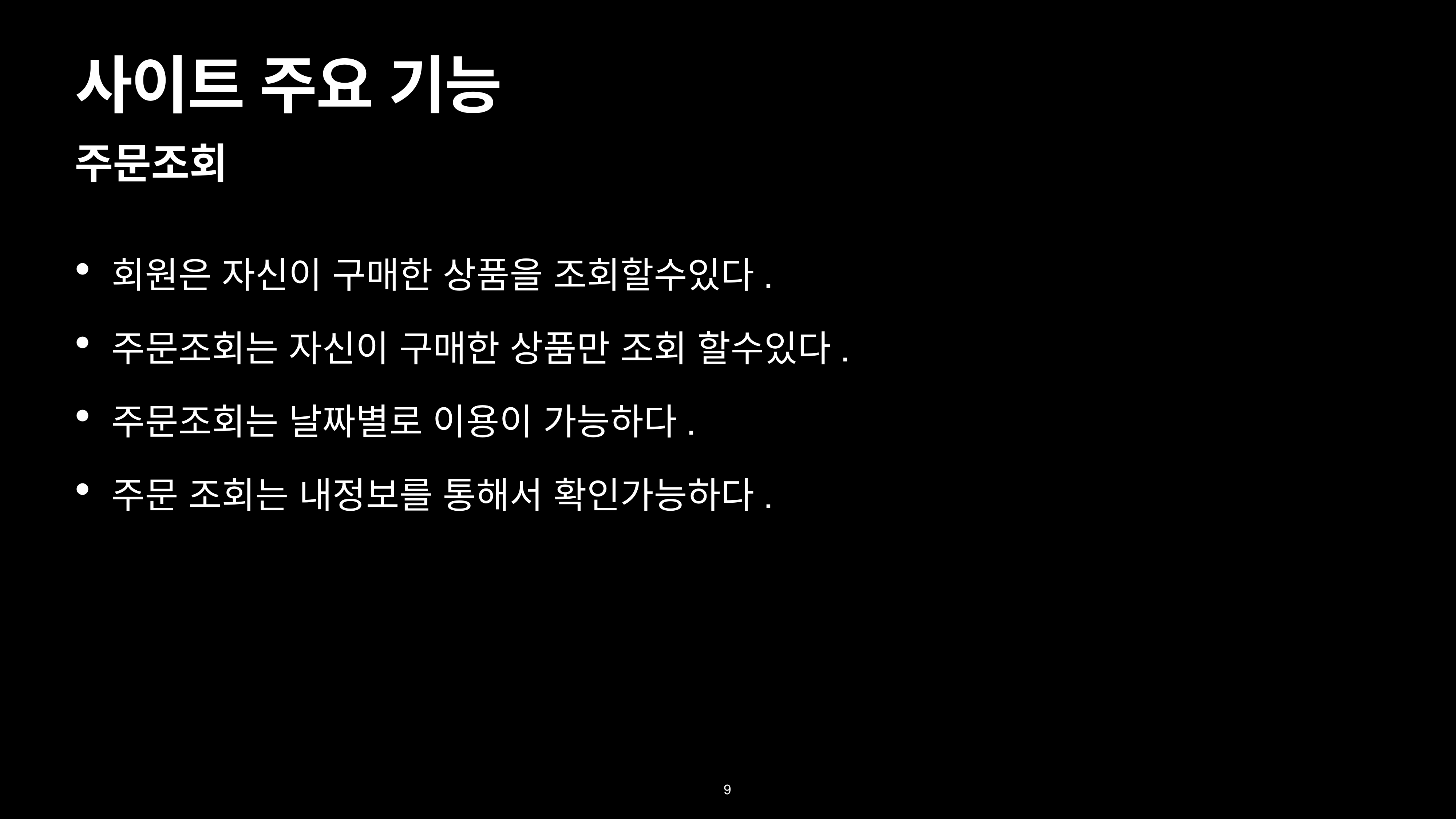

# 사이트 주요 기능
주문조회
회원은 자신이 구매한 상품을 조회할수있다.
주문조회는 자신이 구매한 상품만 조회 할수있다.
주문조회는 날짜별로 이용이 가능하다.
주문 조회는 내정보를 통해서 확인가능하다.
9